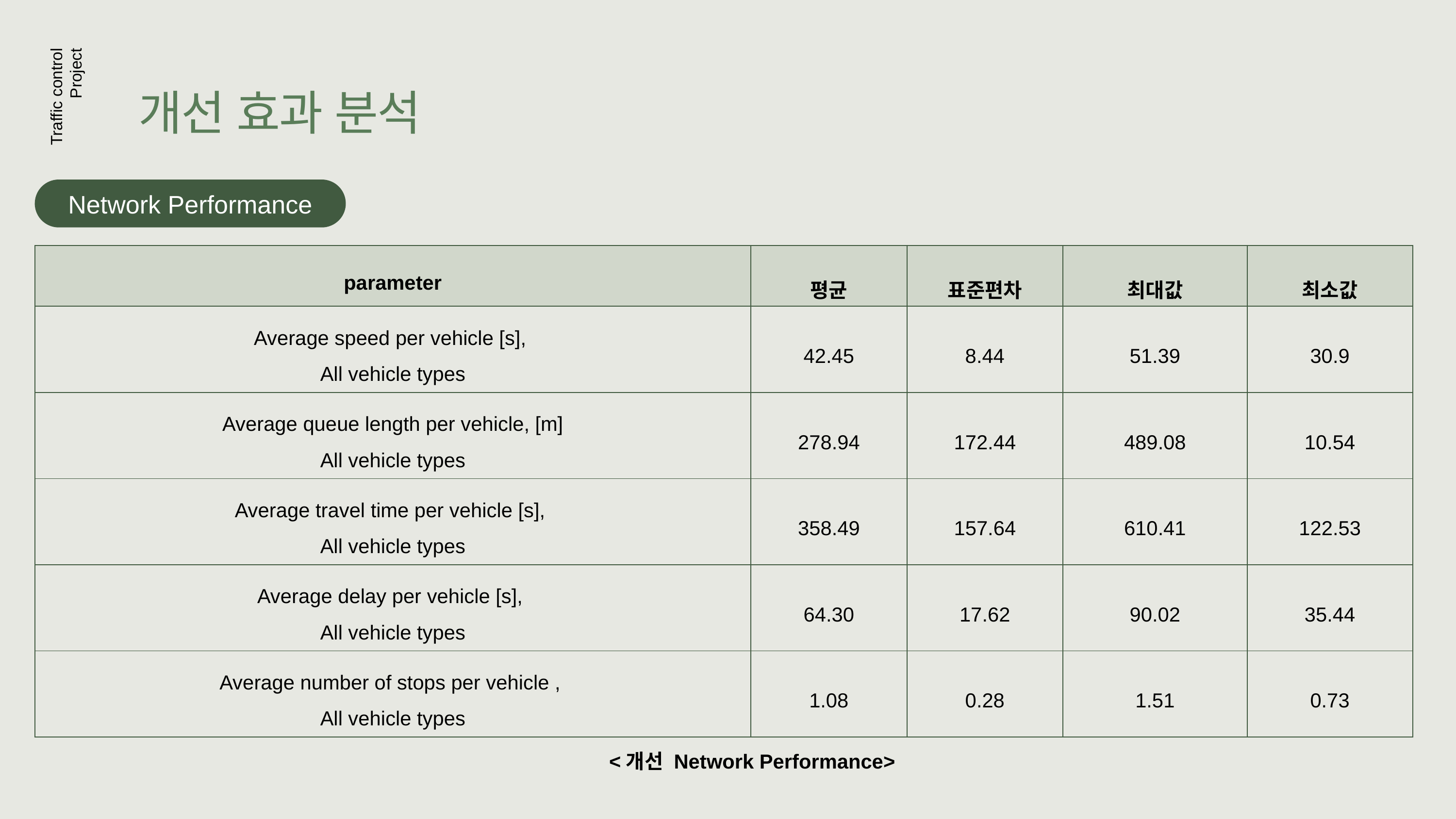

개선 효과 분석
Traffic control
Project
Network Performance
| parameter | 평균 | 표준편차 | 최대값 | 최소값 |
| --- | --- | --- | --- | --- |
| Average speed per vehicle [s], All vehicle types | 42.45 | 8.44 | 51.39 | 30.9 |
| Average queue length per vehicle, [m] All vehicle types | 278.94 | 172.44 | 489.08 | 10.54 |
| Average travel time per vehicle [s], All vehicle types | 358.49 | 157.64 | 610.41 | 122.53 |
| Average delay per vehicle [s], All vehicle types | 64.30 | 17.62 | 90.02 | 35.44 |
| Average number of stops per vehicle , All vehicle types | 1.08 | 0.28 | 1.51 | 0.73 |
<개선 Network Performance>